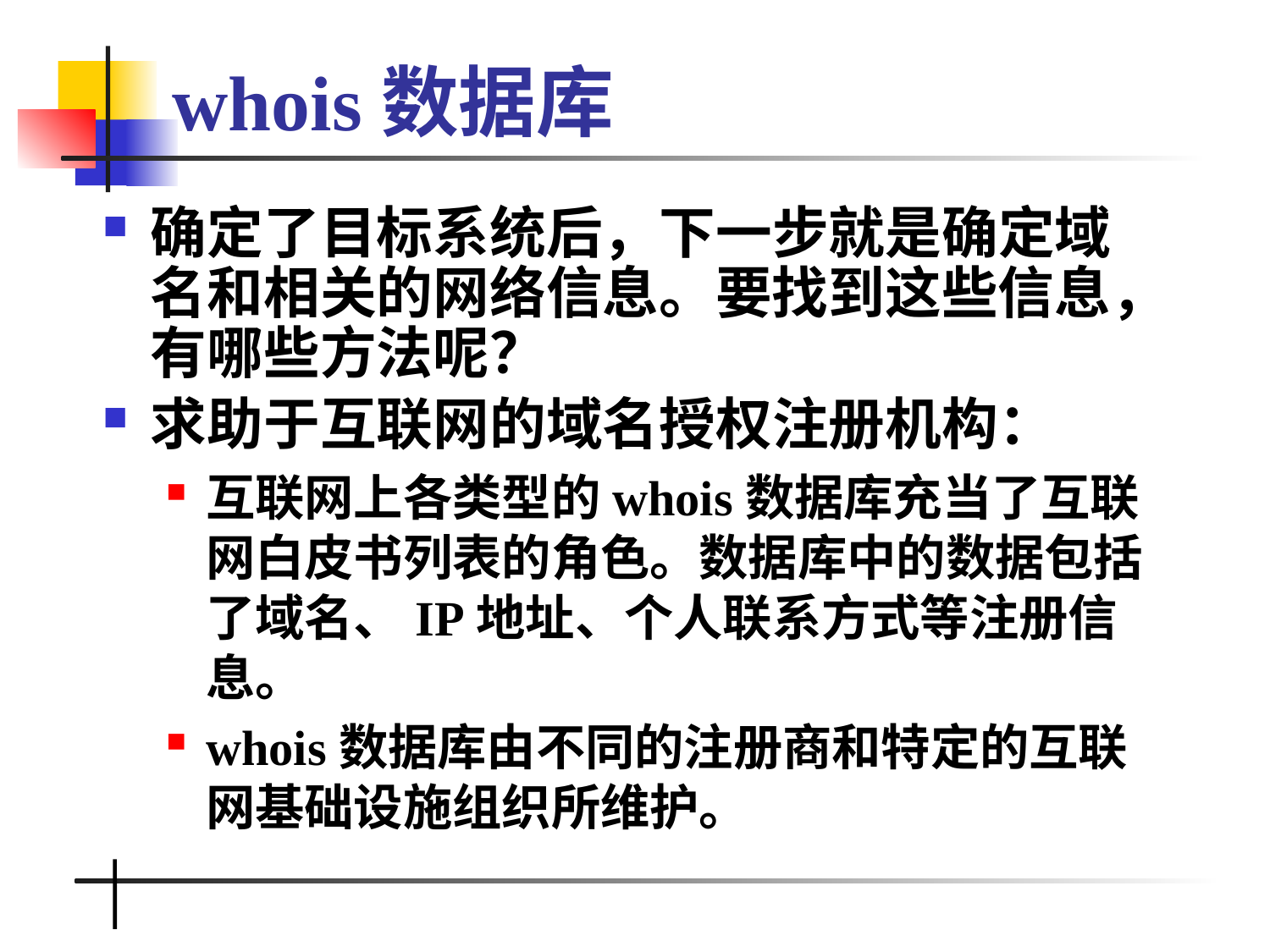

# whois数据库
确定了目标系统后，下一步就是确定域名和相关的网络信息。要找到这些信息，有哪些方法呢？
求助于互联网的域名授权注册机构：
互联网上各类型的whois数据库充当了互联网白皮书列表的角色。数据库中的数据包括了域名、IP地址、个人联系方式等注册信息。
whois数据库由不同的注册商和特定的互联网基础设施组织所维护。